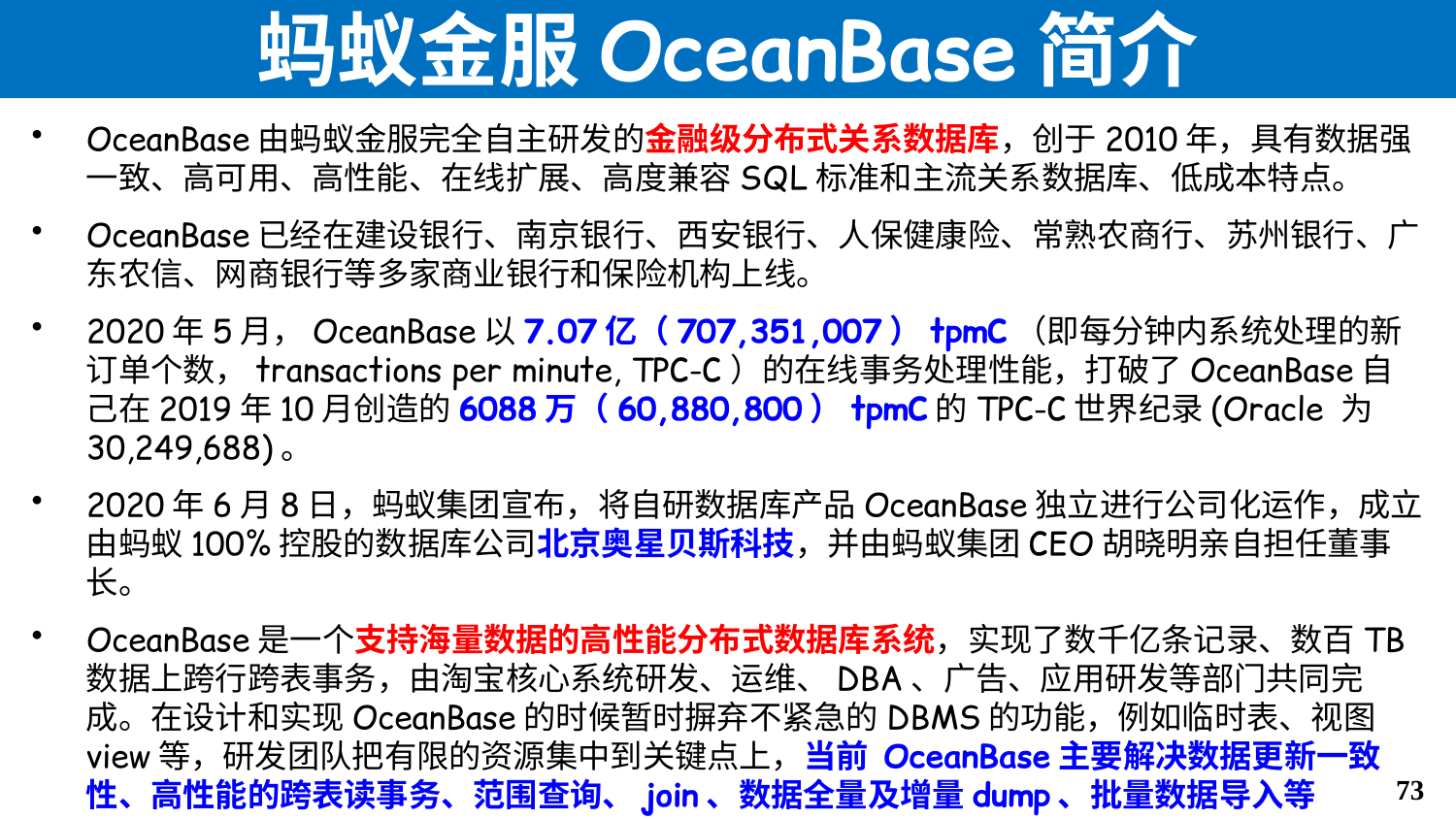

# 蚂蚁金服OceanBase简介
OceanBase由蚂蚁金服完全自主研发的金融级分布式关系数据库，创于2010年，具有数据强一致、高可用、高性能、在线扩展、高度兼容SQL标准和主流关系数据库、低成本特点。
OceanBase已经在建设银行、南京银行、西安银行、人保健康险、常熟农商行、苏州银行、广东农信、网商银行等多家商业银行和保险机构上线。
2020年5月，OceanBase以7.07亿（707,351,007）tpmC（即每分钟内系统处理的新订单个数，transactions per minute, TPC-C）的在线事务处理性能，打破了OceanBase自己在2019年10月创造的6088万（60,880,800）tpmC的TPC-C世界纪录(Oracle 为30,249,688)。
2020年6月8日，蚂蚁集团宣布，将自研数据库产品OceanBase独立进行公司化运作，成立由蚂蚁100%控股的数据库公司北京奥星贝斯科技，并由蚂蚁集团CEO胡晓明亲自担任董事长。
OceanBase是一个支持海量数据的高性能分布式数据库系统，实现了数千亿条记录、数百TB数据上跨行跨表事务，由淘宝核心系统研发、运维、DBA、广告、应用研发等部门共同完成。在设计和实现OceanBase的时候暂时摒弃不紧急的DBMS的功能，例如临时表、视图view等，研发团队把有限的资源集中到关键点上，当前 OceanBase主要解决数据更新一致性、高性能的跨表读事务、范围查询、join、数据全量及增量dump、批量数据导入等